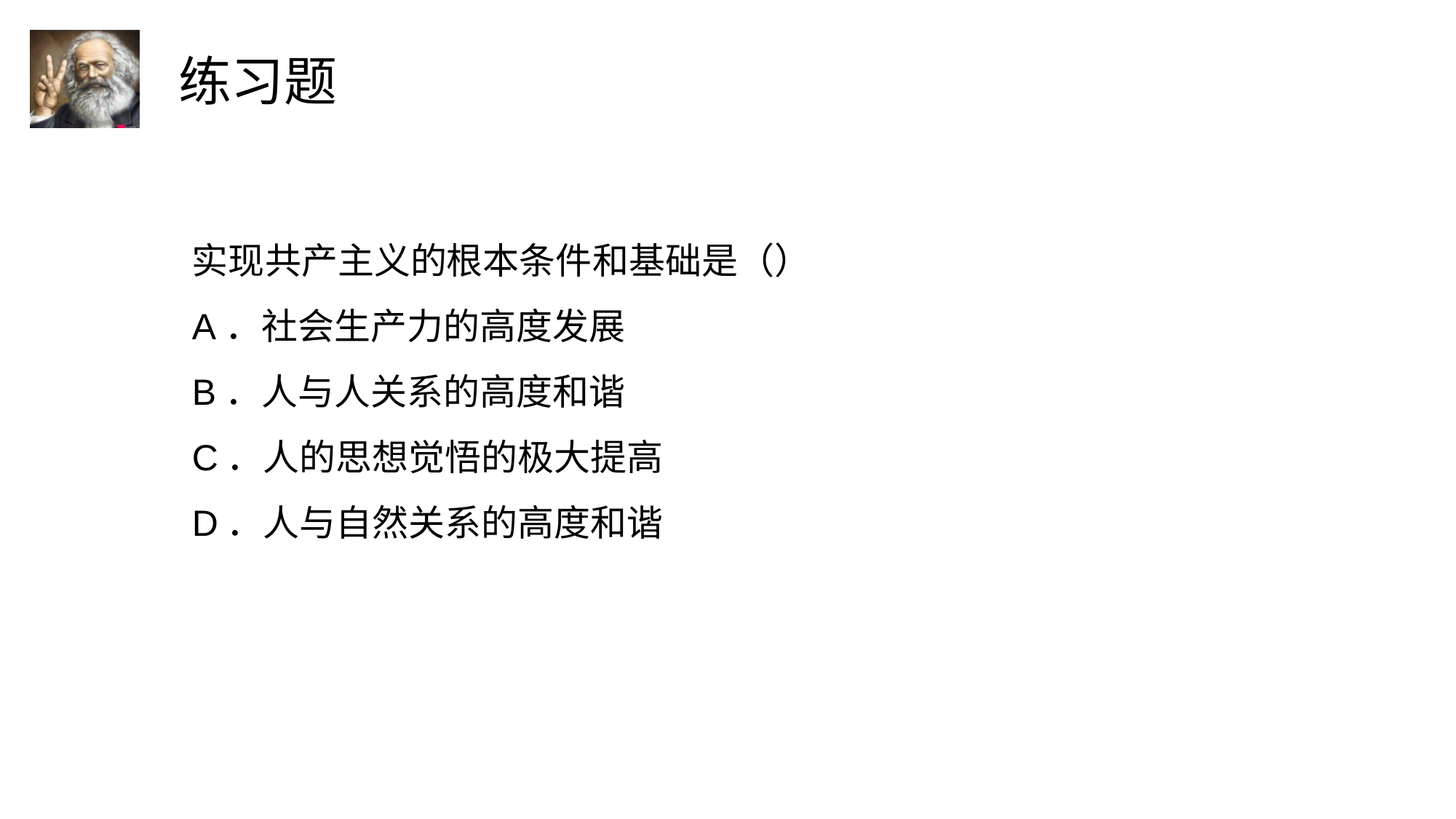

实现共产主义的根本条件和基础是（）
A．社会生产力的高度发展
B．人与人关系的高度和谐
C．人的思想觉悟的极大提高
D．人与自然关系的高度和谐